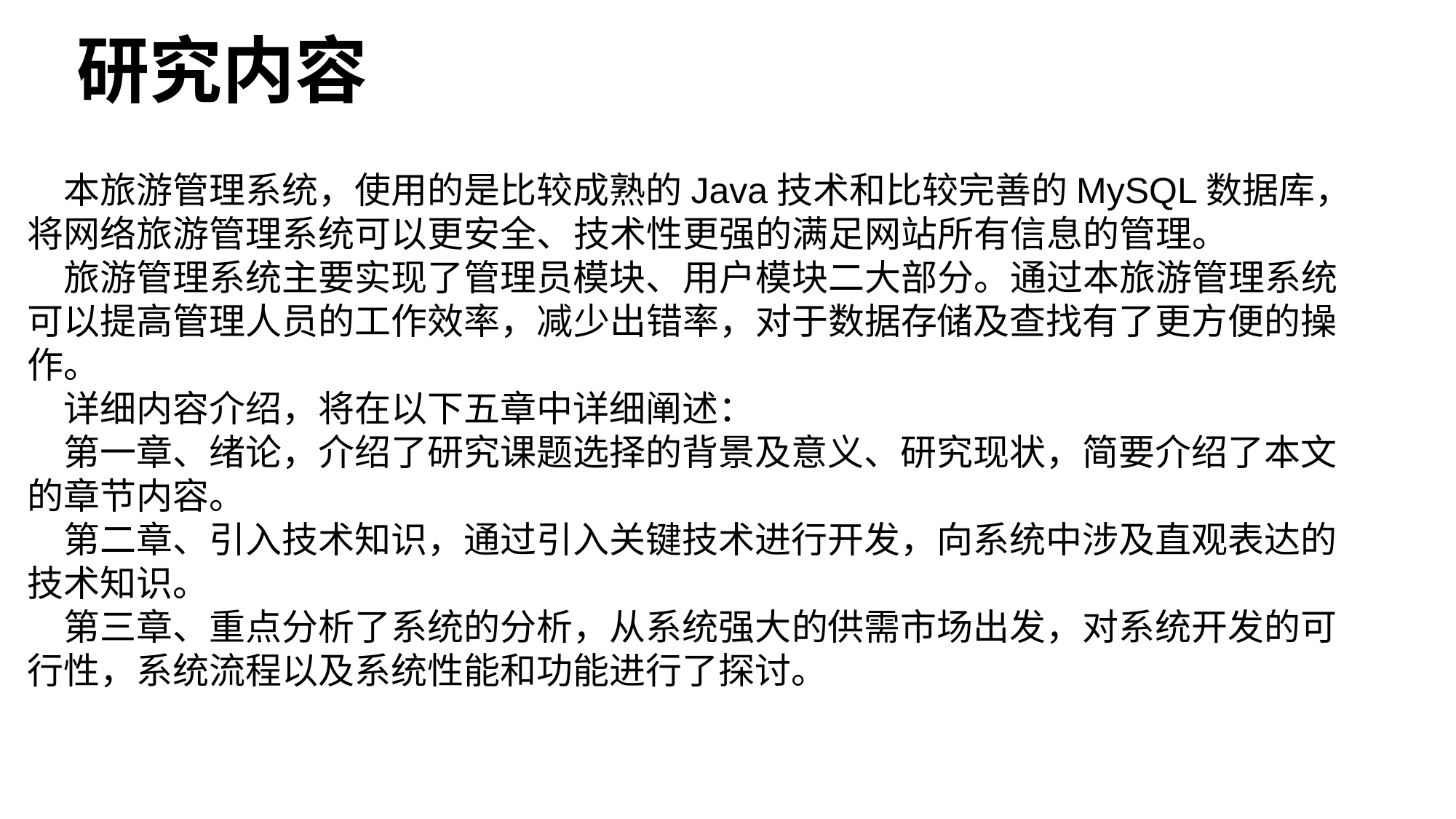

研究内容
本旅游管理系统，使用的是比较成熟的Java技术和比较完善的MySQL数据库，将网络旅游管理系统可以更安全、技术性更强的满足网站所有信息的管理。
旅游管理系统主要实现了管理员模块、用户模块二大部分。通过本旅游管理系统可以提高管理人员的工作效率，减少出错率，对于数据存储及查找有了更方便的操作。
详细内容介绍，将在以下五章中详细阐述：
第一章、绪论，介绍了研究课题选择的背景及意义、研究现状，简要介绍了本文的章节内容。
第二章、引入技术知识，通过引入关键技术进行开发，向系统中涉及直观表达的技术知识。
第三章、重点分析了系统的分析，从系统强大的供需市场出发，对系统开发的可行性，系统流程以及系统性能和功能进行了探讨。